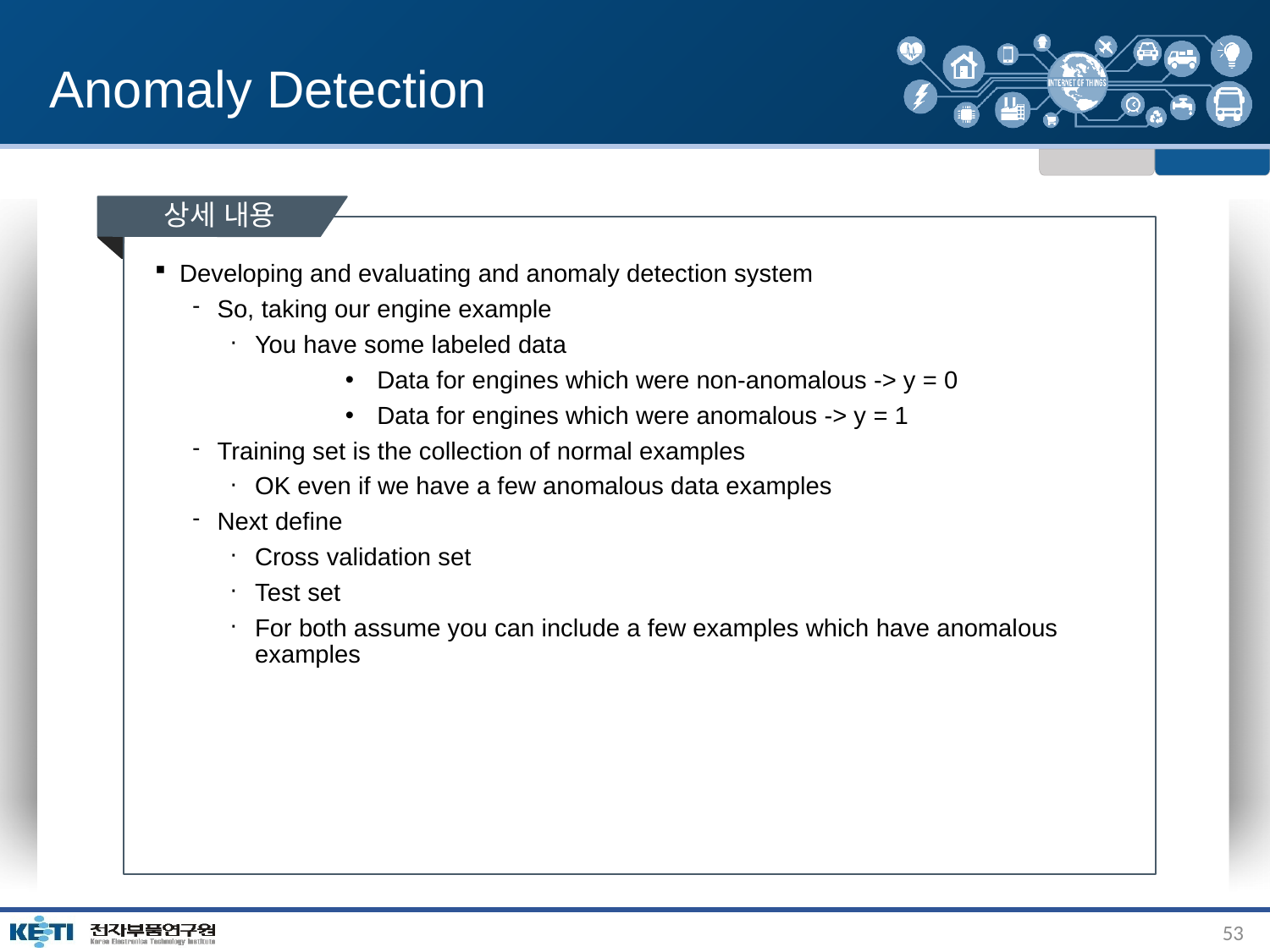

# Anomaly Detection
상세 내용

Developing and evaluating and anomaly detection system
So, taking our engine example
You have some labeled data
Data for engines which were non-anomalous -> y = 0
Data for engines which were anomalous -> y = 1
Training set is the collection of normal examples
OK even if we have a few anomalous data examples
Next define
Cross validation set
Test set
For both assume you can include a few examples which have anomalous examples

53